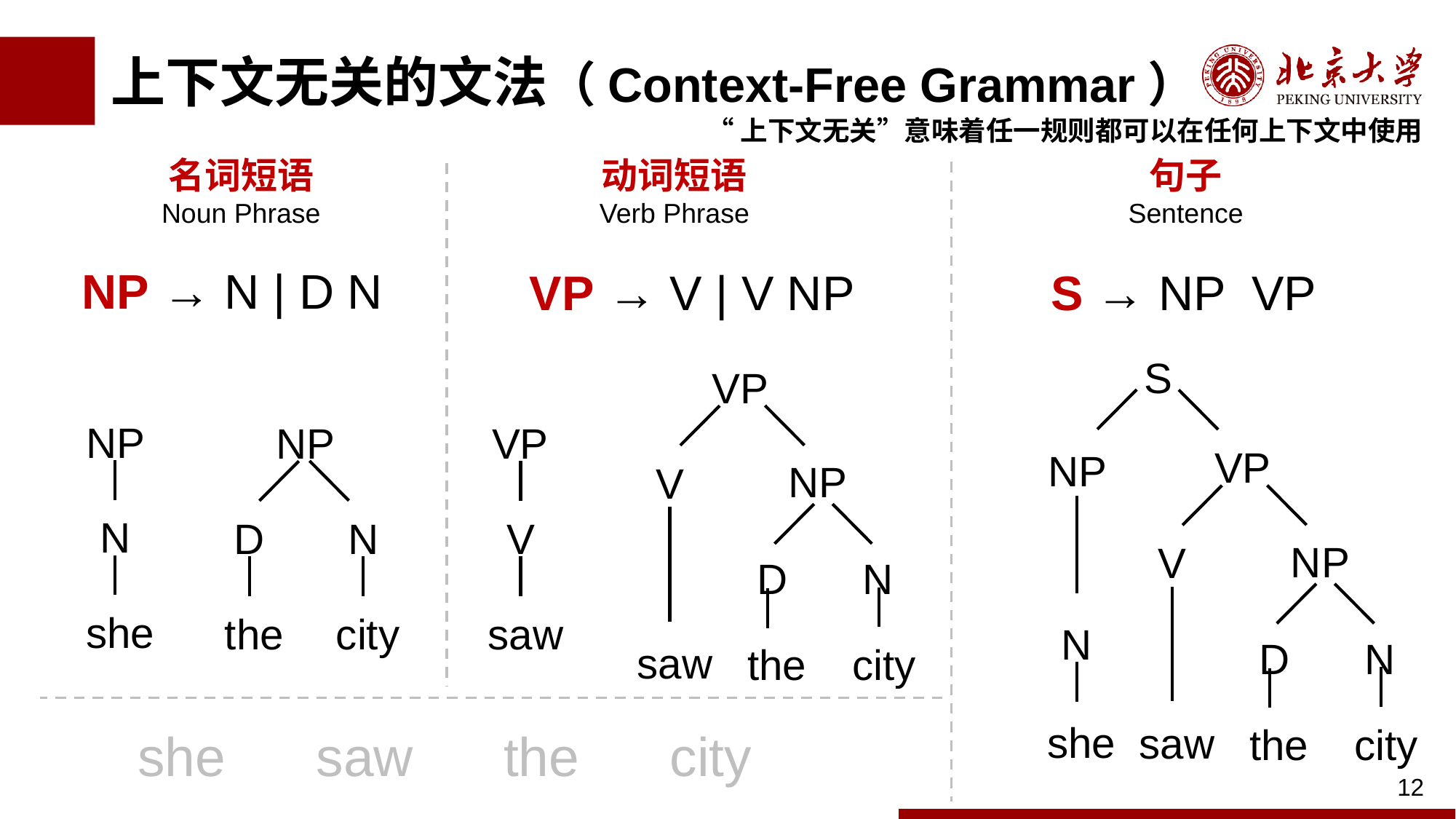

# 上下文无关的文法（Context-Free Grammar）
“上下文无关”意味着任一规则都可以在任何上下文中使用
名词短语
Noun Phrase
动词短语
Verb Phrase
句子
Sentence
NP → N | D N
VP → V | V NP
S → NP  VP
S
VP
NP
NP
VP
VP
NP
NP
V
N
D
N
V
NP
V
D
N
she
the
city
saw
N
D
N
saw
the
city
she
saw
the
city
she      saw      the      city